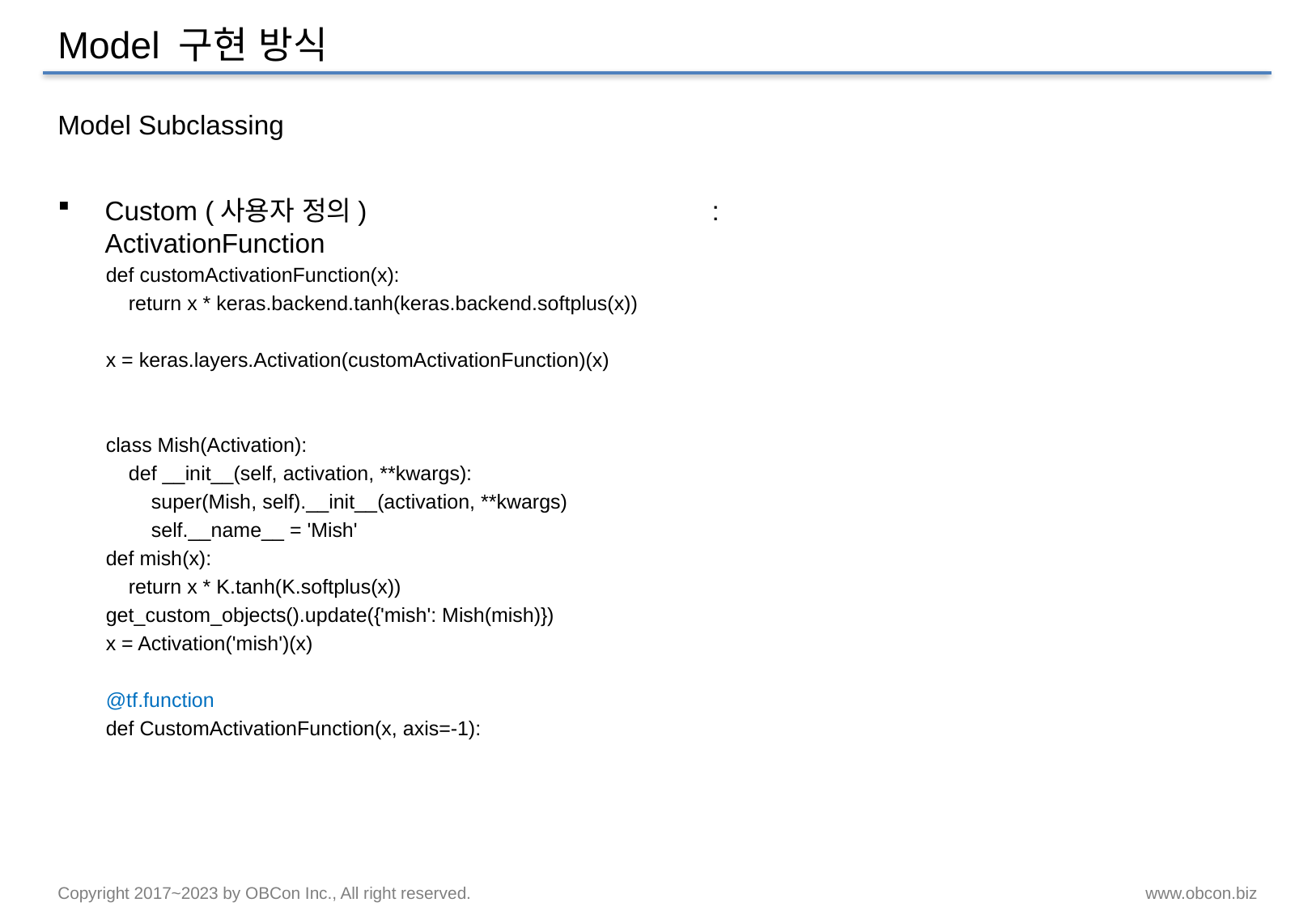

# Model 구현 방식
Model Subclassing
Custom (사용자 정의)			: ActivationFunction
def customActivationFunction(x):
    return x * keras.backend.tanh(keras.backend.softplus(x))

x = keras.layers.Activation(customActivationFunction)(x)

class Mish(Activation):
    def __init__(self, activation, **kwargs):
        super(Mish, self).__init__(activation, **kwargs)
        self.__name__ = 'Mish'
def mish(x):
    return x * K.tanh(K.softplus(x))
get_custom_objects().update({'mish': Mish(mish)})
x = Activation('mish')(x)

@tf.function
def CustomActivationFunction(x, axis=-1):